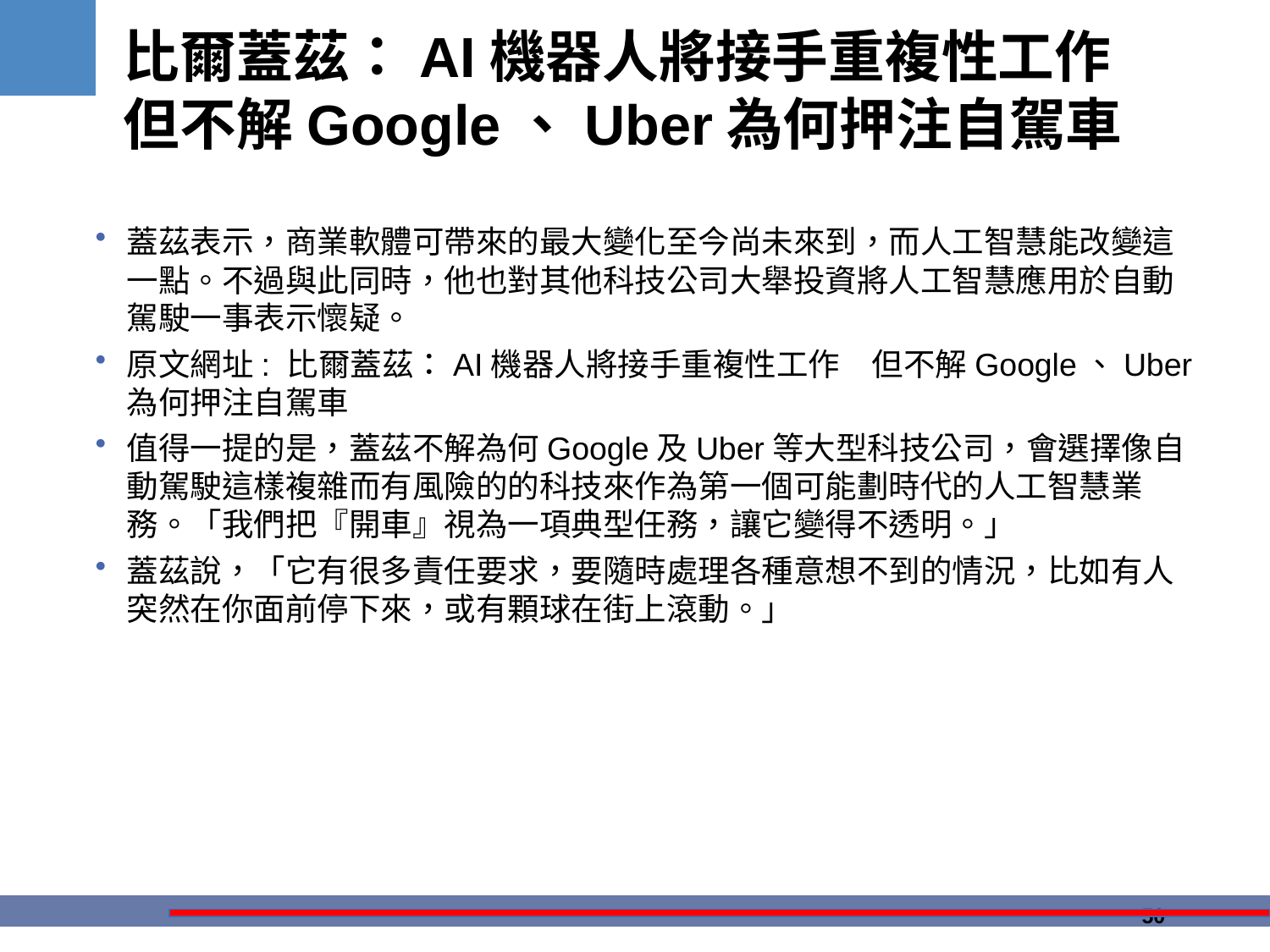

# 比爾蓋茲：AI機器人將接手重複性工作　但不解Google、Uber為何押注自駕車
蓋茲表示，商業軟體可帶來的最大變化至今尚未來到，而人工智慧能改變這一點。不過與此同時，他也對其他科技公司大舉投資將人工智慧應用於自動駕駛一事表示懷疑。
原文網址: 比爾蓋茲：AI機器人將接手重複性工作　但不解Google、Uber為何押注自駕車
值得一提的是，蓋茲不解為何Google及Uber等大型科技公司，會選擇像自動駕駛這樣複雜而有風險的的科技來作為第一個可能劃時代的人工智慧業務。「我們把『開車』視為一項典型任務，讓它變得不透明。」
蓋茲說，「它有很多責任要求，要隨時處理各種意想不到的情況，比如有人突然在你面前停下來，或有顆球在街上滾動。」